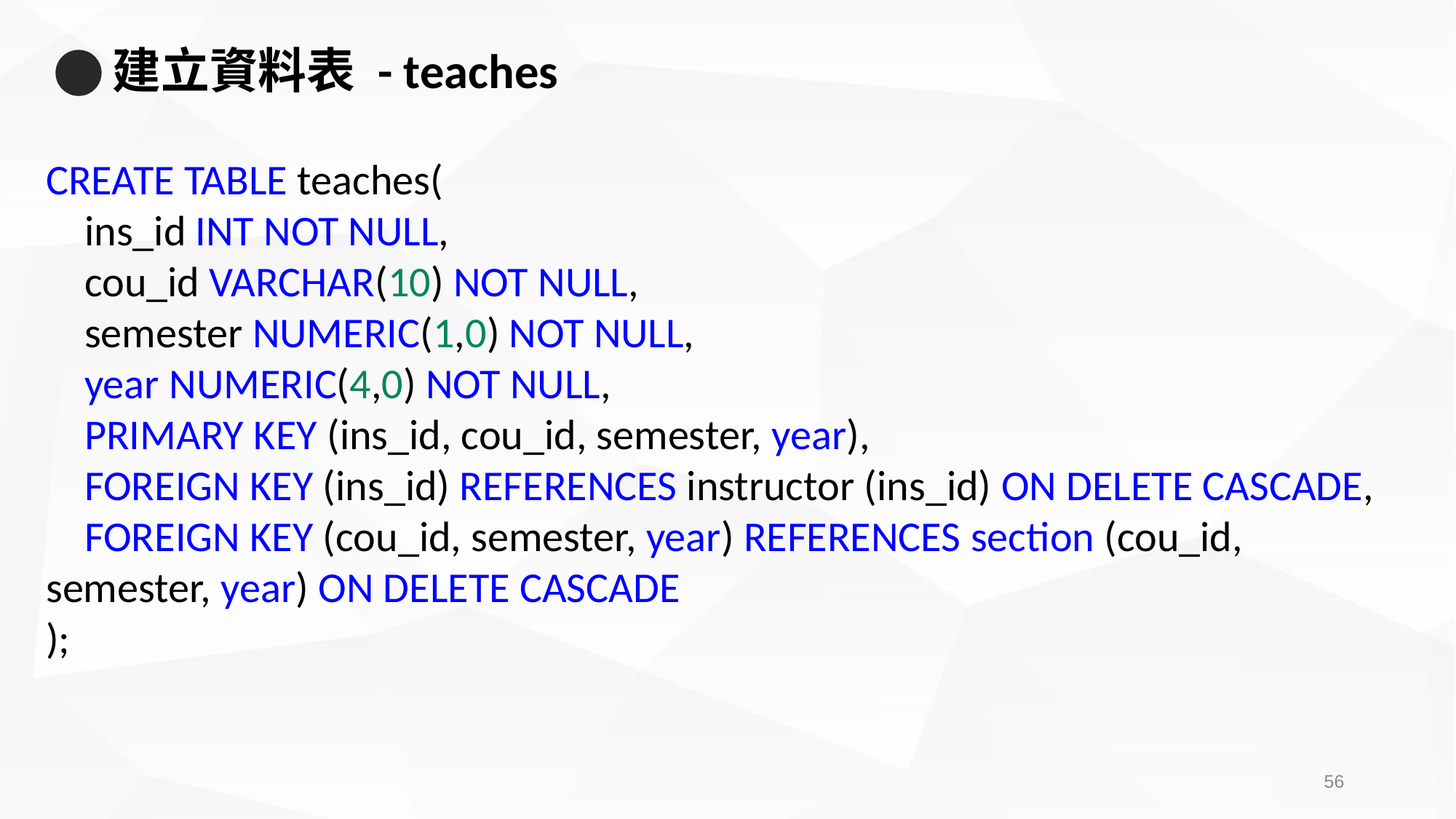

# 建立資料表 - teaches
CREATE TABLE teaches(
    ins_id INT NOT NULL,
    cou_id VARCHAR(10) NOT NULL,
    semester NUMERIC(1,0) NOT NULL,
    year NUMERIC(4,0) NOT NULL,
    PRIMARY KEY (ins_id, cou_id, semester, year),
    FOREIGN KEY (ins_id) REFERENCES instructor (ins_id) ON DELETE CASCADE,
    FOREIGN KEY (cou_id, semester, year) REFERENCES section (cou_id, semester, year) ON DELETE CASCADE
);
56